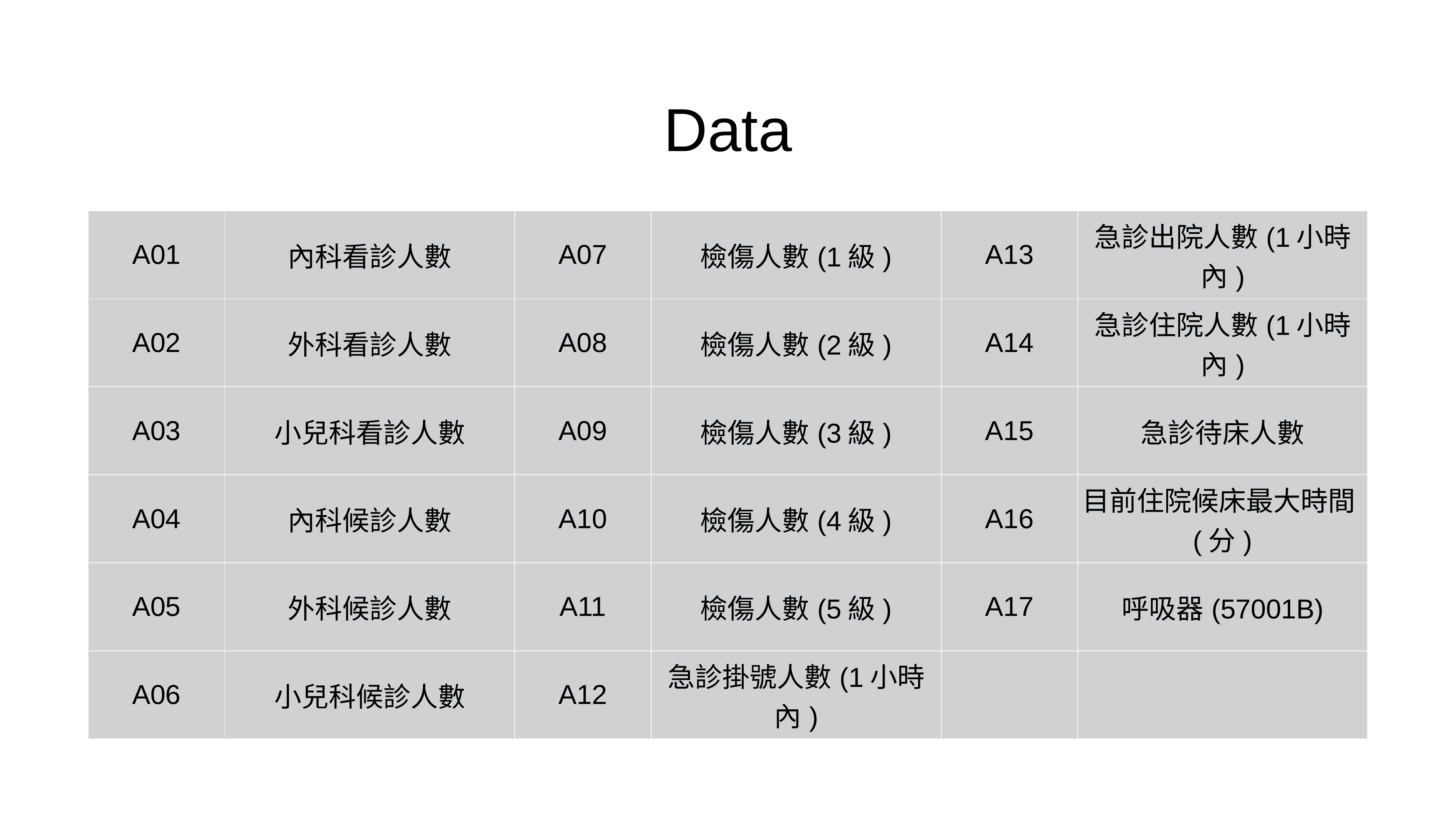

# Data
| A01 | 內科看診人數 | A07 | 檢傷人數(1級) | A13 | 急診出院人數(1小時內) |
| --- | --- | --- | --- | --- | --- |
| A02 | 外科看診人數 | A08 | 檢傷人數(2級) | A14 | 急診住院人數(1小時內) |
| A03 | 小兒科看診人數 | A09 | 檢傷人數(3級) | A15 | 急診待床人數 |
| A04 | 內科候診人數 | A10 | 檢傷人數(4級) | A16 | 目前住院候床最大時間(分) |
| A05 | 外科候診人數 | A11 | 檢傷人數(5級) | A17 | 呼吸器(57001B) |
| A06 | 小兒科候診人數 | A12 | 急診掛號人數(1小時內) |  |  |